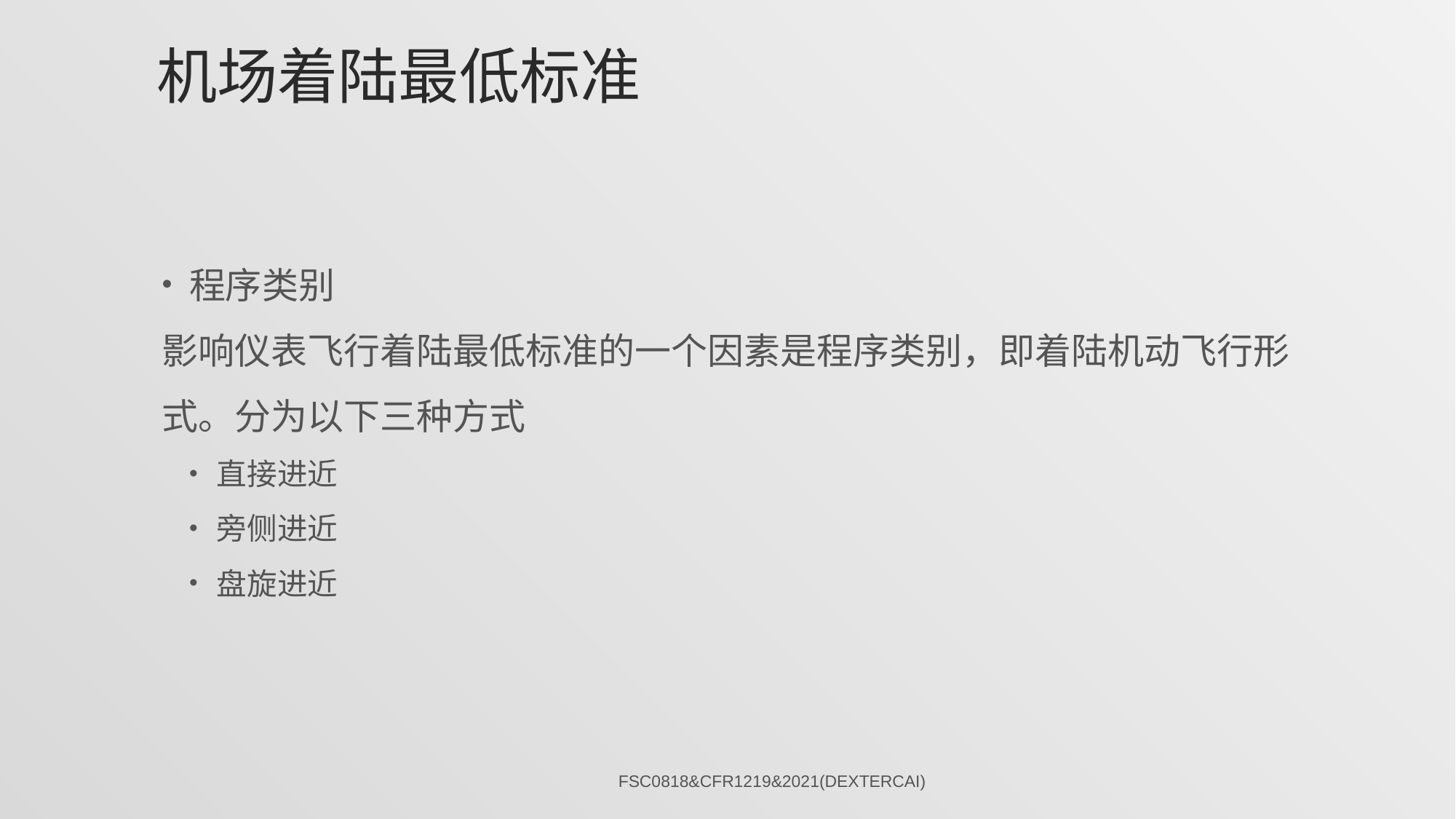

# 机场着陆最低标准
程序类别
影响仪表飞行着陆最低标准的一个因素是程序类别，即着陆机动飞行形式。分为以下三种方式
直接进近
旁侧进近
盘旋进近

FSC0818&CFR1219&2021(DexterCai)